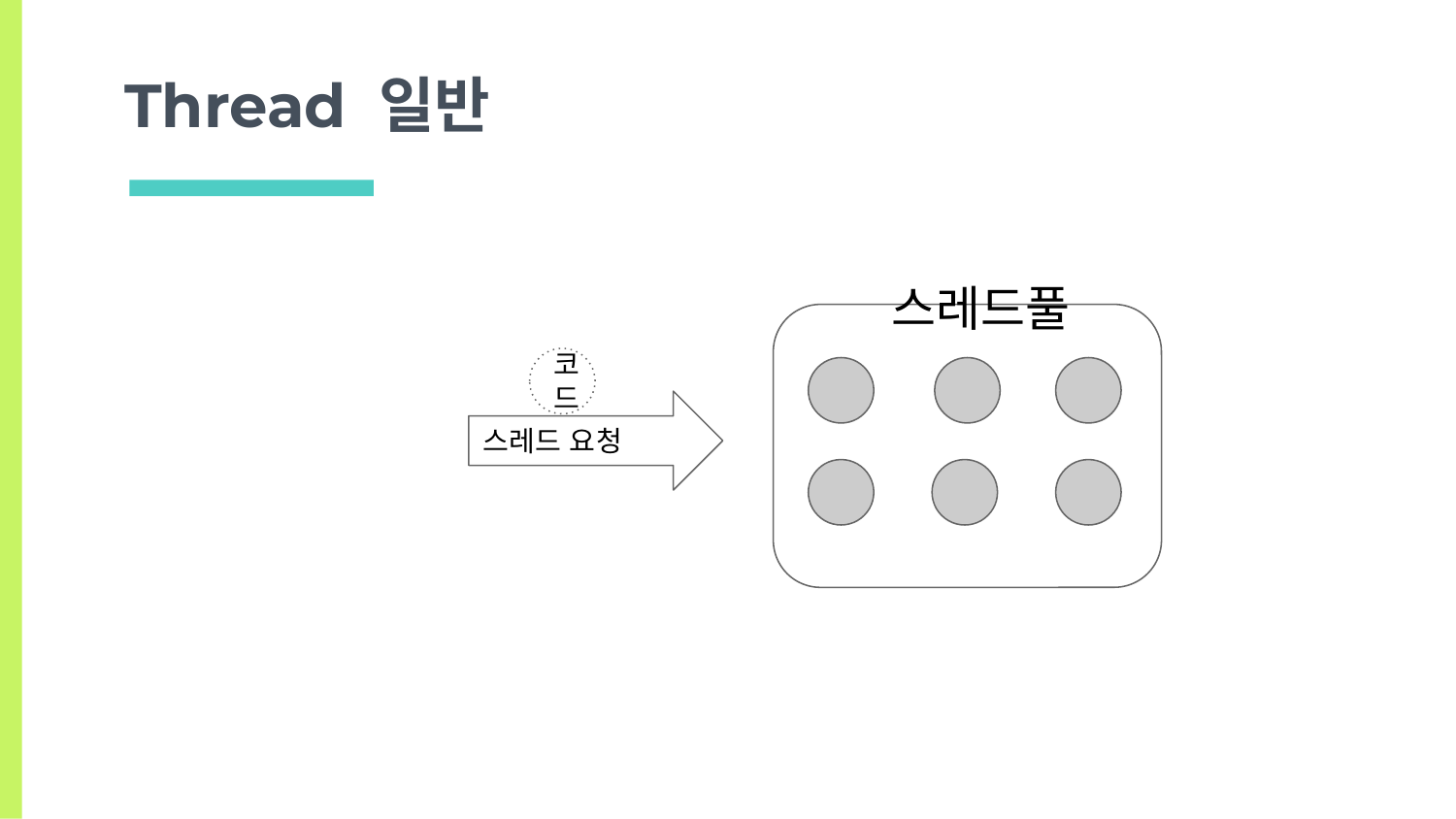

# Thread 일반
스레드풀

코드

스레드 요청